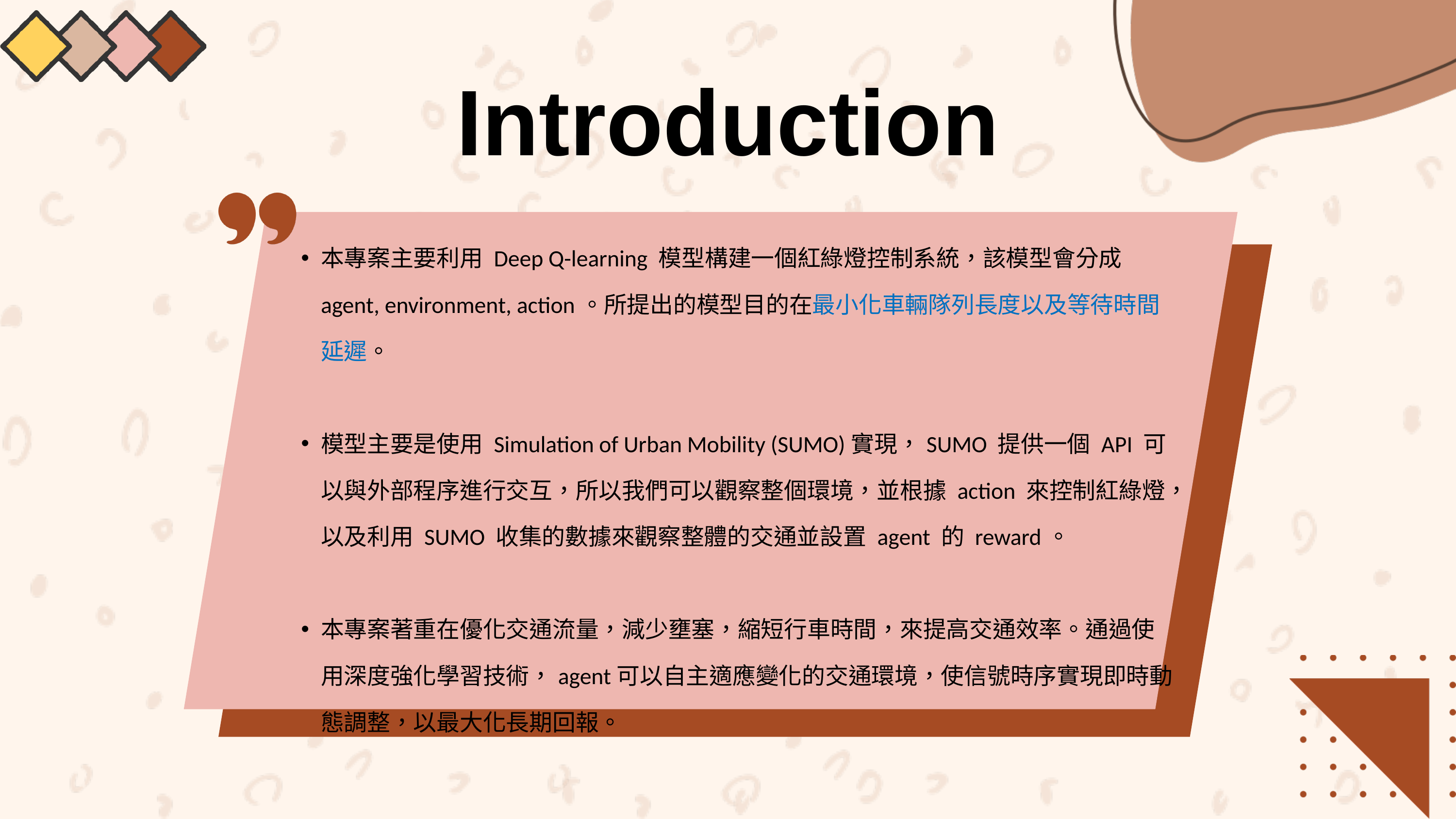

Introduction

本專案主要利用 Deep Q-learning 模型構建一個紅綠燈控制系統，該模型會分成 agent, environment, action。所提出的模型目的在最小化車輛隊列長度以及等待時間延遲。

模型主要是使用 Simulation of Urban Mobility (SUMO)實現，SUMO 提供一個 API 可以與外部程序進行交互，所以我們可以觀察整個環境，並根據 action 來控制紅綠燈，以及利用 SUMO 收集的數據來觀察整體的交通並設置 agent 的 reward。

本專案著重在優化交通流量，減少壅塞，縮短行車時間，來提高交通效率。通過使用深度強化學習技術，agent可以自主適應變化的交通環境，使信號時序實現即時動態調整，以最大化長期回報。